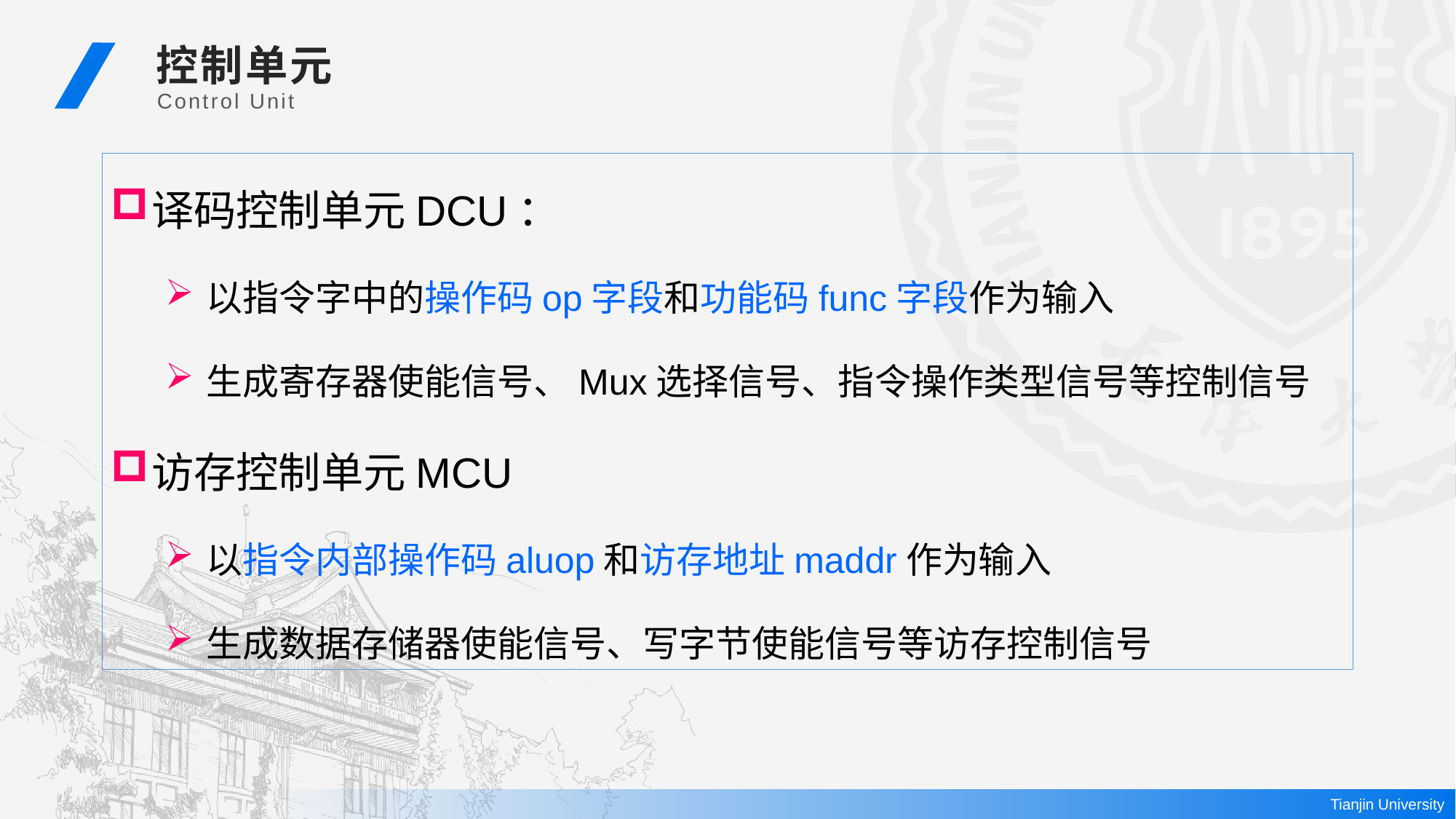

控制单元
Control Unit
译码控制单元DCU：
以指令字中的操作码op字段和功能码func字段作为输入
生成寄存器使能信号、Mux选择信号、指令操作类型信号等控制信号
访存控制单元MCU
以指令内部操作码aluop和访存地址maddr作为输入
生成数据存储器使能信号、写字节使能信号等访存控制信号